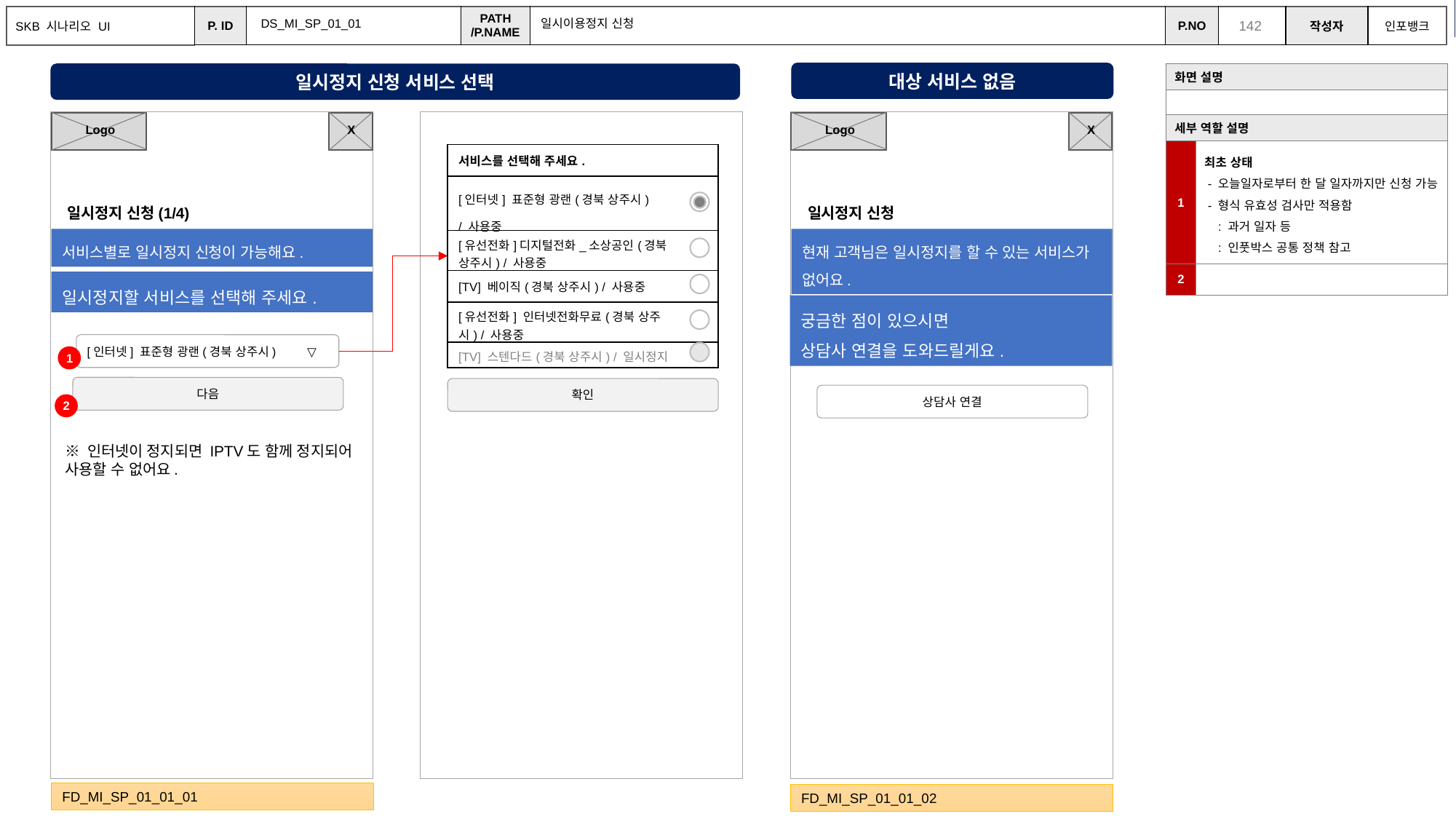

9/19 수정
DS_MI_SP_01_01
일시이용정지 신청
대상 서비스 없음
일시정지 신청 서비스 선택
| 화면 설명 |  |
| --- | --- |
|  |  |
| 세부 역할 설명 |  |
| 1 | 최초 상태 - 오늘일자로부터 한 달 일자까지만 신청 가능 - 형식 유효성 검사만 적용함 : 과거 일자 등 : 인풋박스 공통 정책 참고 |
| 2 |  |

X

X

Logo

Logo
| 서비스를 선택해 주세요. |
| --- |
| [인터넷] 표준형 광랜(경북 상주시) / 사용중 |
| [유선전화]디지털전화\_소상공인(경북 상주시) / 사용중 |
| [TV] 베이직(경북 상주시) / 사용중 |
| [유선전화] 인터넷전화무료(경북 상주 시) / 사용중 |
| [TV] 스텐다드(경북 상주시) / 일시정지 |
일시정지 신청(1/4)
일시정지 신청

서비스별로 일시정지 신청이 가능해요.
현재 고객님은 일시정지를 할 수 있는 서비스가 없어요.

일시정지할 서비스를 선택해 주세요.

궁금한 점이 있으시면
상담사 연결을 도와드릴게요.

[인터넷] 표준형 광랜(경북 상주시)         ▽

1

다음

확인

상담사 연결
2
※ 인터넷이 정지되면 IPTV도 함께 정지되어 사용할 수 없어요.
FD_MI_SP_01_01_01
FD_MI_SP_01_01_02